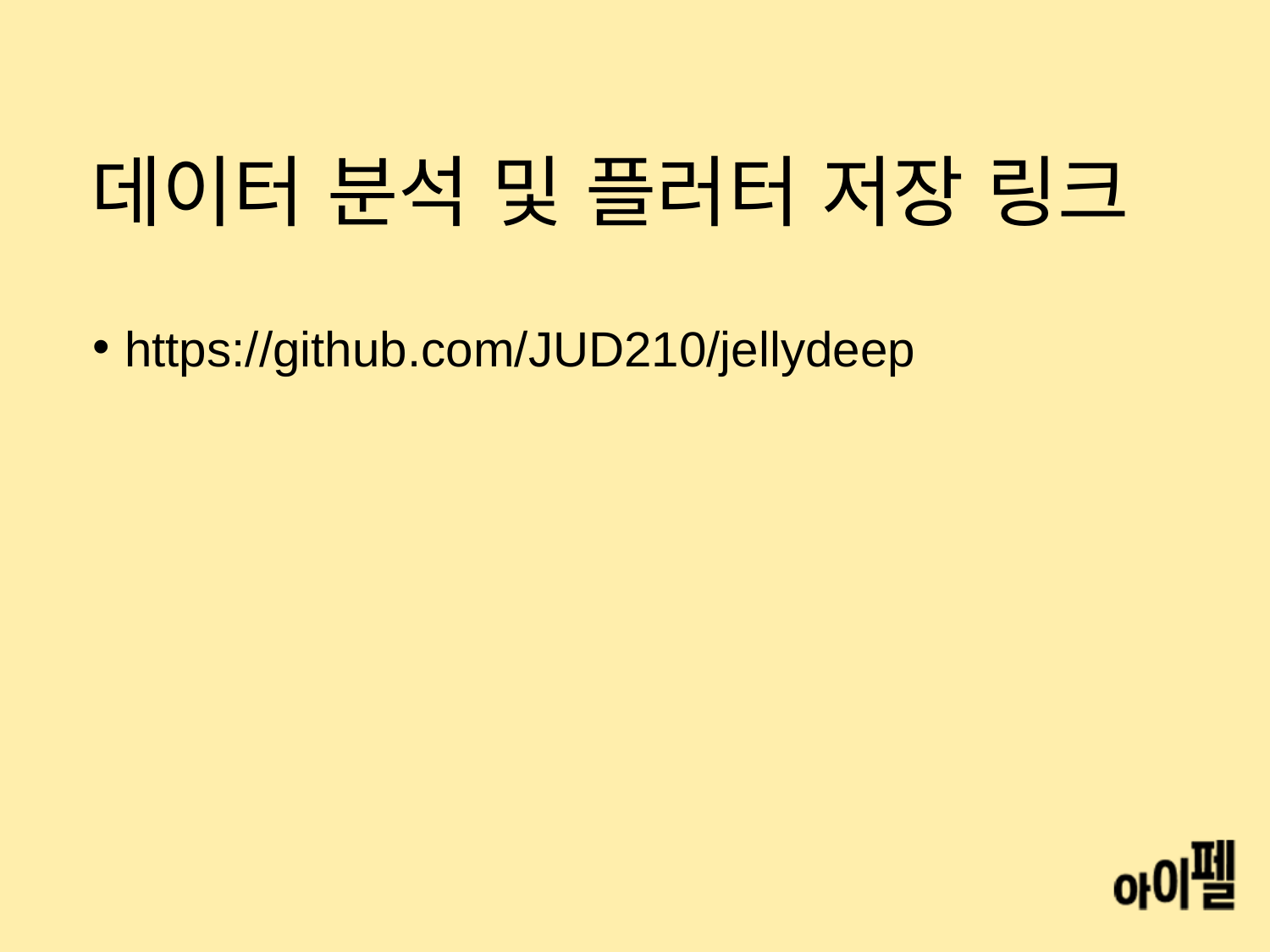

# 데이터 분석 및 플러터 저장 링크
https://github.com/JUD210/jellydeep